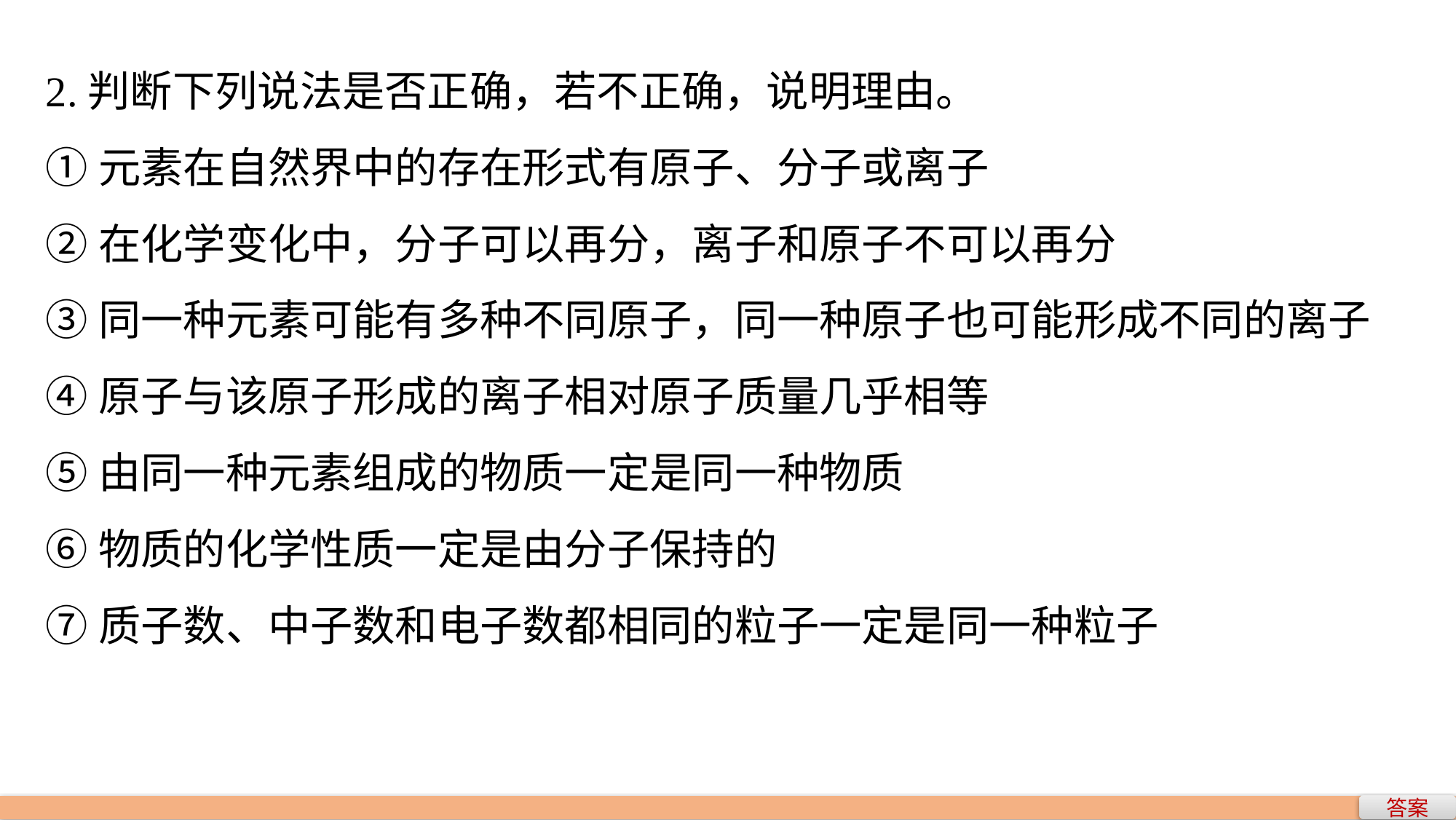

2.判断下列说法是否正确，若不正确，说明理由。
①元素在自然界中的存在形式有原子、分子或离子
②在化学变化中，分子可以再分，离子和原子不可以再分
③同一种元素可能有多种不同原子，同一种原子也可能形成不同的离子
④原子与该原子形成的离子相对原子质量几乎相等
⑤由同一种元素组成的物质一定是同一种物质
⑥物质的化学性质一定是由分子保持的
⑦质子数、中子数和电子数都相同的粒子一定是同一种粒子
答案